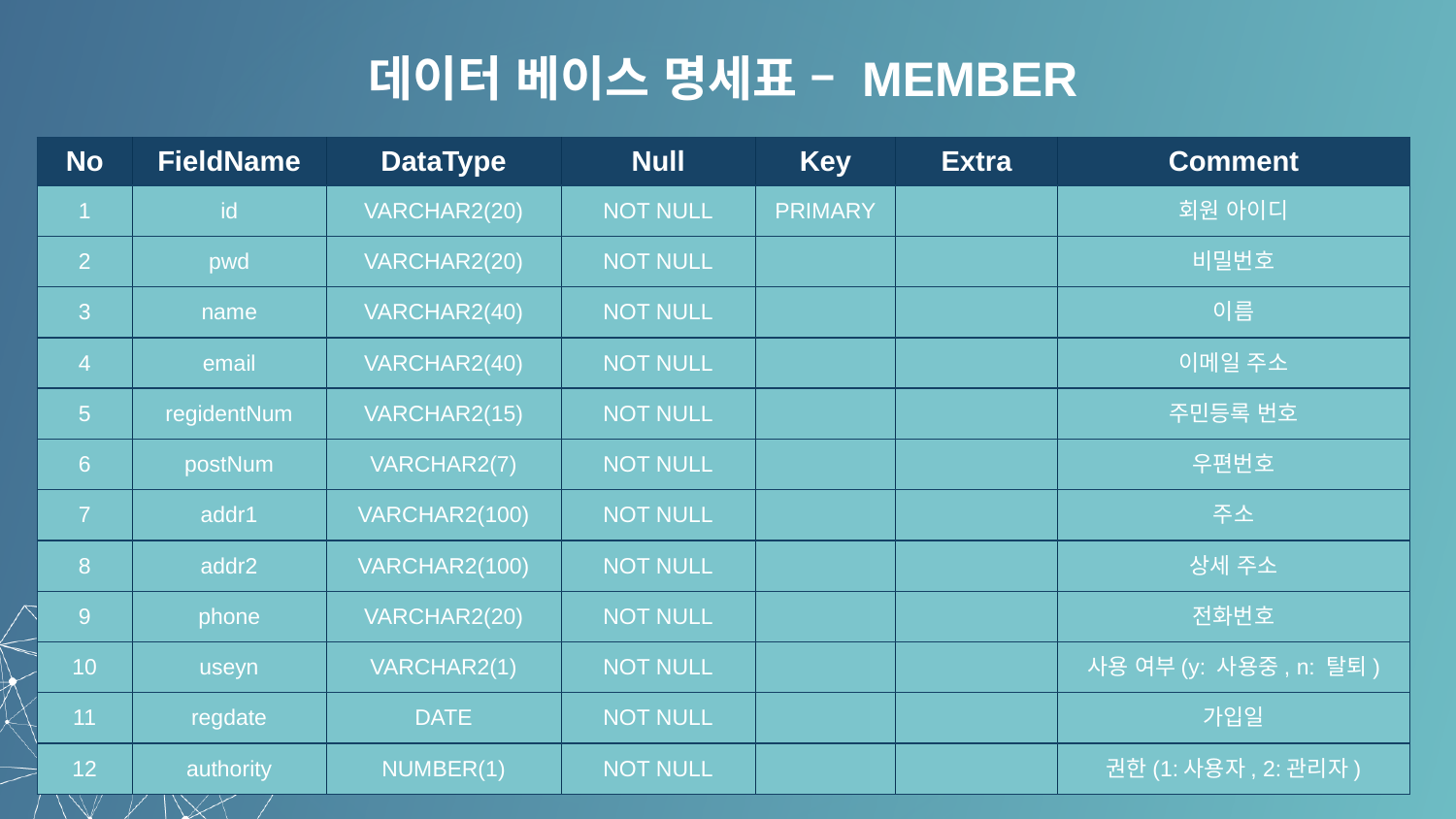

데이터 베이스 명세표 – MEMBER
| No | FieldName | DataType | Null | Key | Extra | Comment |
| --- | --- | --- | --- | --- | --- | --- |
| 1 | id | VARCHAR2(20) | NOT NULL | PRIMARY |  | 회원 아이디 |
| 2 | pwd | VARCHAR2(20) | NOT NULL |  |  | 비밀번호 |
| 3 | name | VARCHAR2(40) | NOT NULL |  |  | 이름 |
| 4 | email | VARCHAR2(40) | NOT NULL |  |  | 이메일 주소 |
| 5 | regidentNum | VARCHAR2(15) | NOT NULL |  |  | 주민등록 번호 |
| 6 | postNum | VARCHAR2(7) | NOT NULL |  |  | 우편번호 |
| 7 | addr1 | VARCHAR2(100) | NOT NULL |  |  | 주소 |
| 8 | addr2 | VARCHAR2(100) | NOT NULL |  |  | 상세 주소 |
| 9 | phone | VARCHAR2(20) | NOT NULL |  |  | 전화번호 |
| 10 | useyn | VARCHAR2(1) | NOT NULL |  |  | 사용 여부(y: 사용중, n: 탈퇴) |
| 11 | regdate | DATE | NOT NULL |  |  | 가입일 |
| 12 | authority | NUMBER(1) | NOT NULL |  |  | 권한(1:사용자, 2:관리자) |